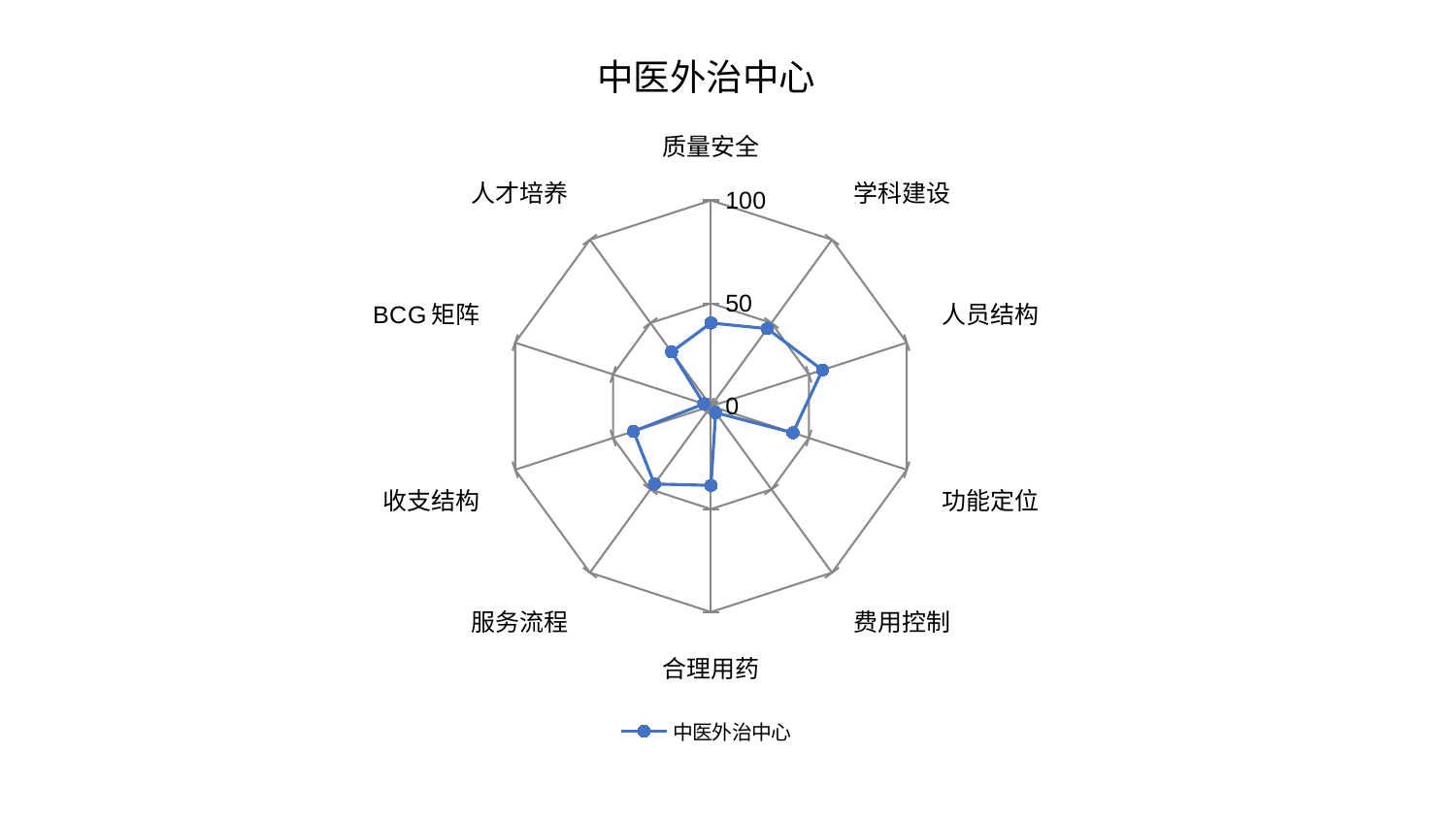

### Chart: 中医外治中心

| Category | 中医外治中心 |
|---|---|
| 质量安全 | 40.43663401332797 |
| 学科建设 | 46.56096967235503 |
| 人员结构 | 56.917637342568554 |
| 功能定位 | 41.865551265144816 |
| 费用控制 | 3.8967821395583186 |
| 合理用药 | 38.485606611458365 |
| 服务流程 | 46.7380455080405 |
| 收支结构 | 39.57336064406432 |
| BCG矩阵 | 3.5968376725887605 |
| 人才培养 | 32.580467103630276 |
100